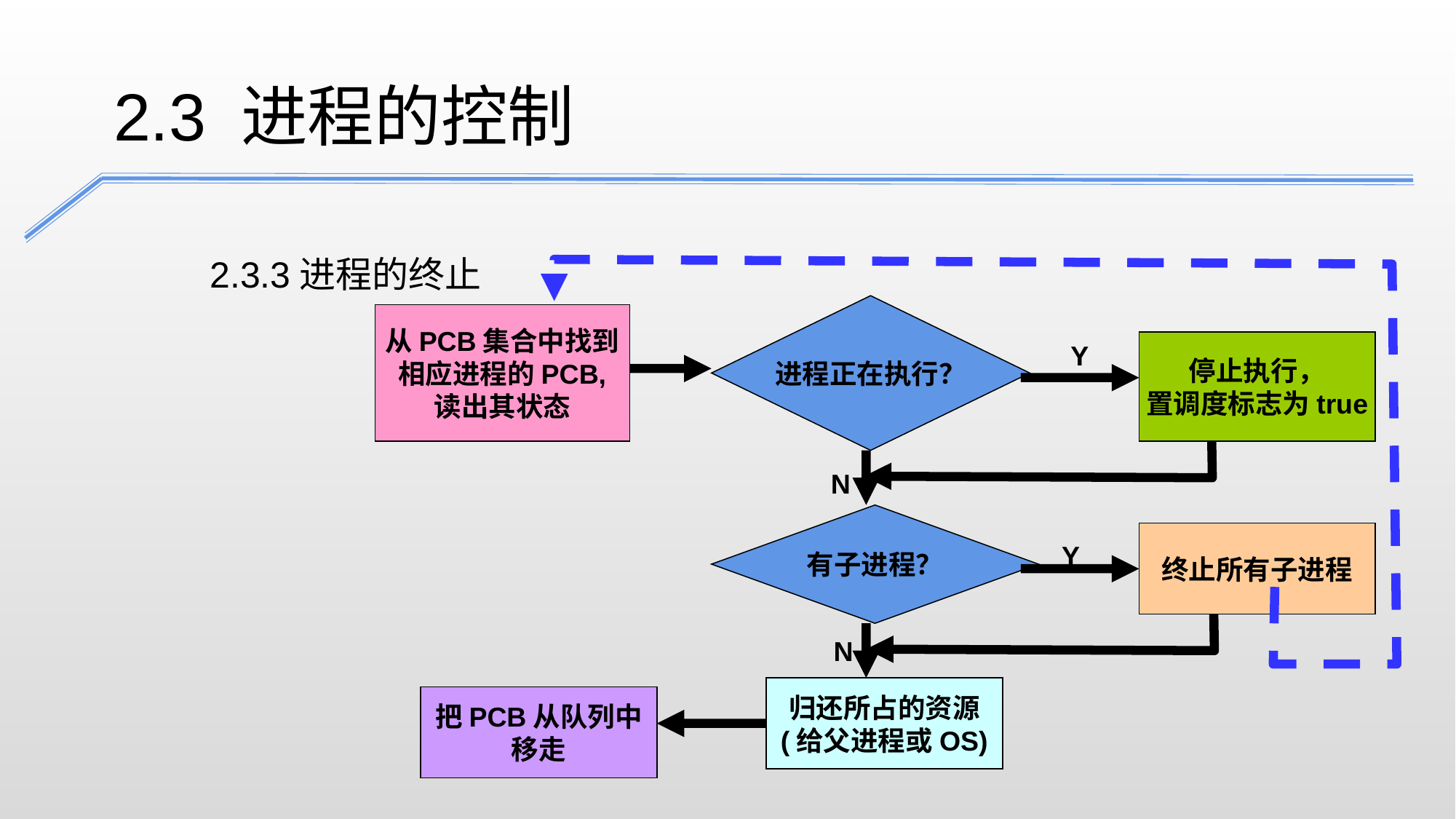

2.3 进程的控制
2.3.3进程的终止

进程正在执行？

从PCB集合中找到
相应进程的PCB,
读出其状态
Y
停止执行，
置调度标志为true

N

有子进程？

Y
终止所有子进程

N

归还所占的资源
(给父进程或OS)
把PCB从队列中
移走